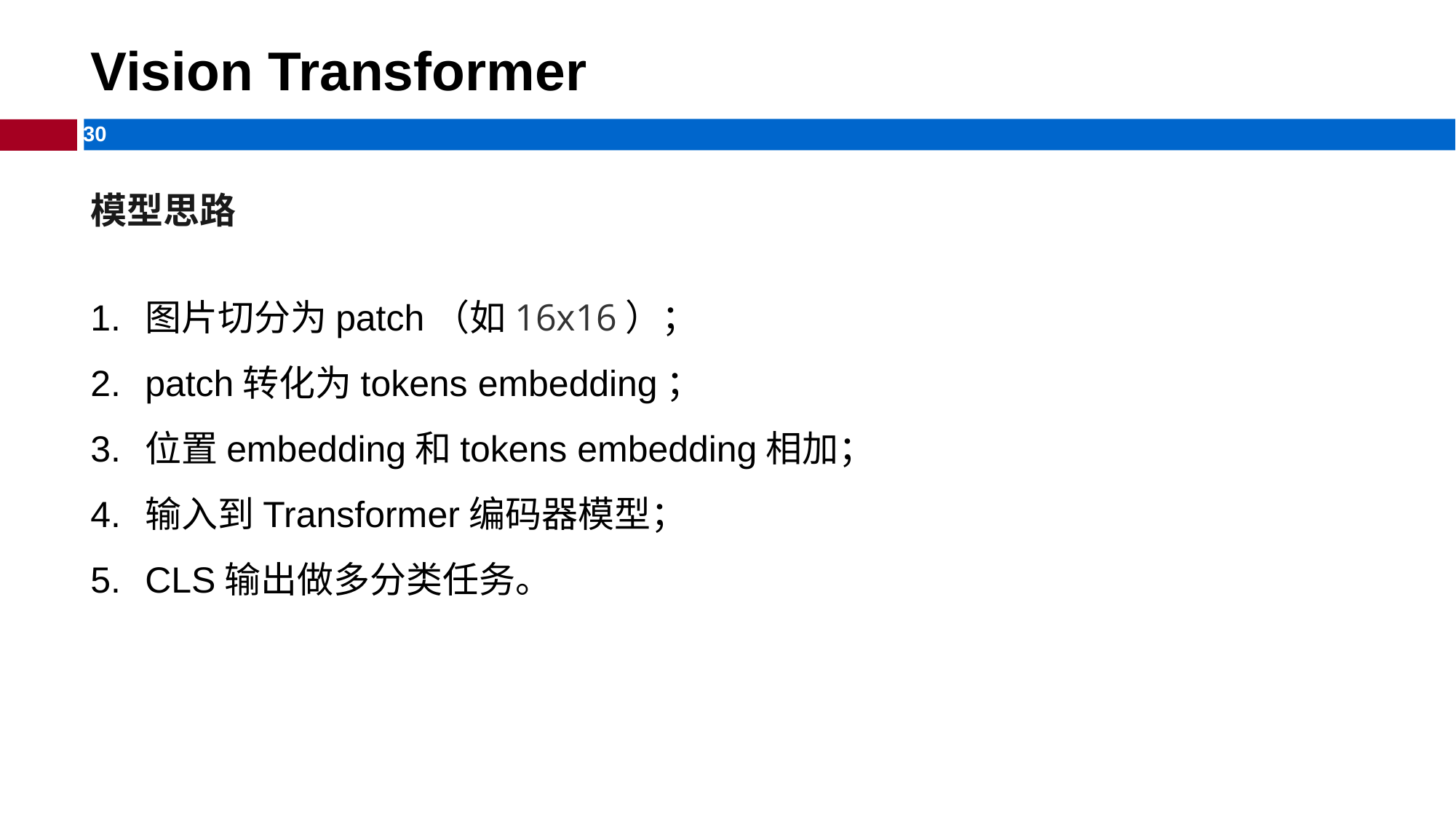

# Vision Transformer
模型思路
图片切分为patch（如16x16）；
patch转化为tokens embedding；
位置embedding和tokens embedding相加；
输入到Transformer编码器模型；
CLS输出做多分类任务。